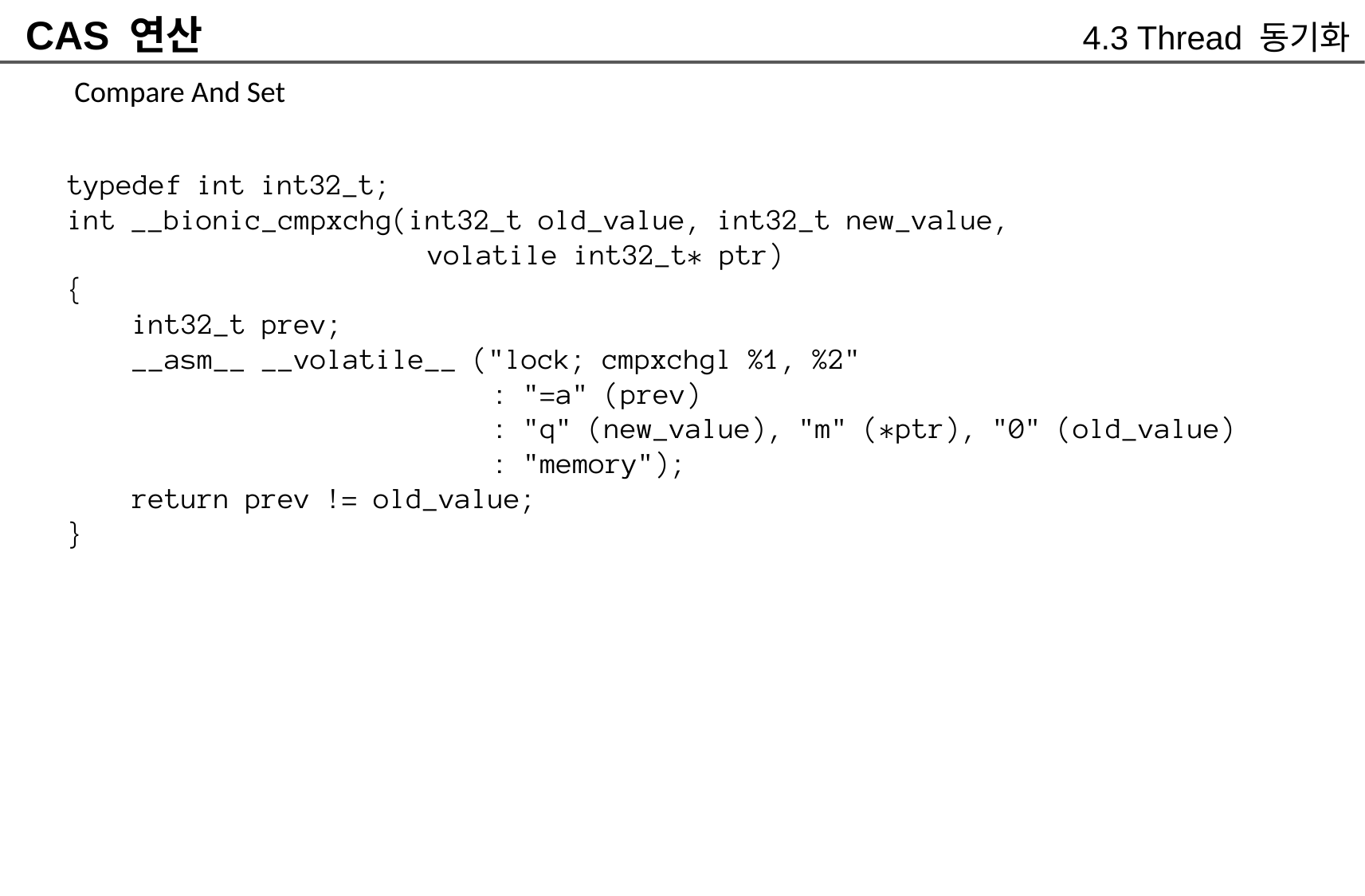

CAS 연산
4.3 Thread 동기화

Compare And Set

typedef  int  int32_t;
int  __bionic_cmpxchg(int32_t  old_value,  int32_t  new_value,
		volatile  int32_t*  ptr)
{
	int32_t  prev;
	__asm__  __volatile__  ("lock;  cmpxchgl  %1,  %2"
			:  "=a"  (prev)
			:  "q"  (new_value),  "m"  (*ptr),  "0"  (old_value)
			:  "memory");
	return  prev  !=  old_value;
}